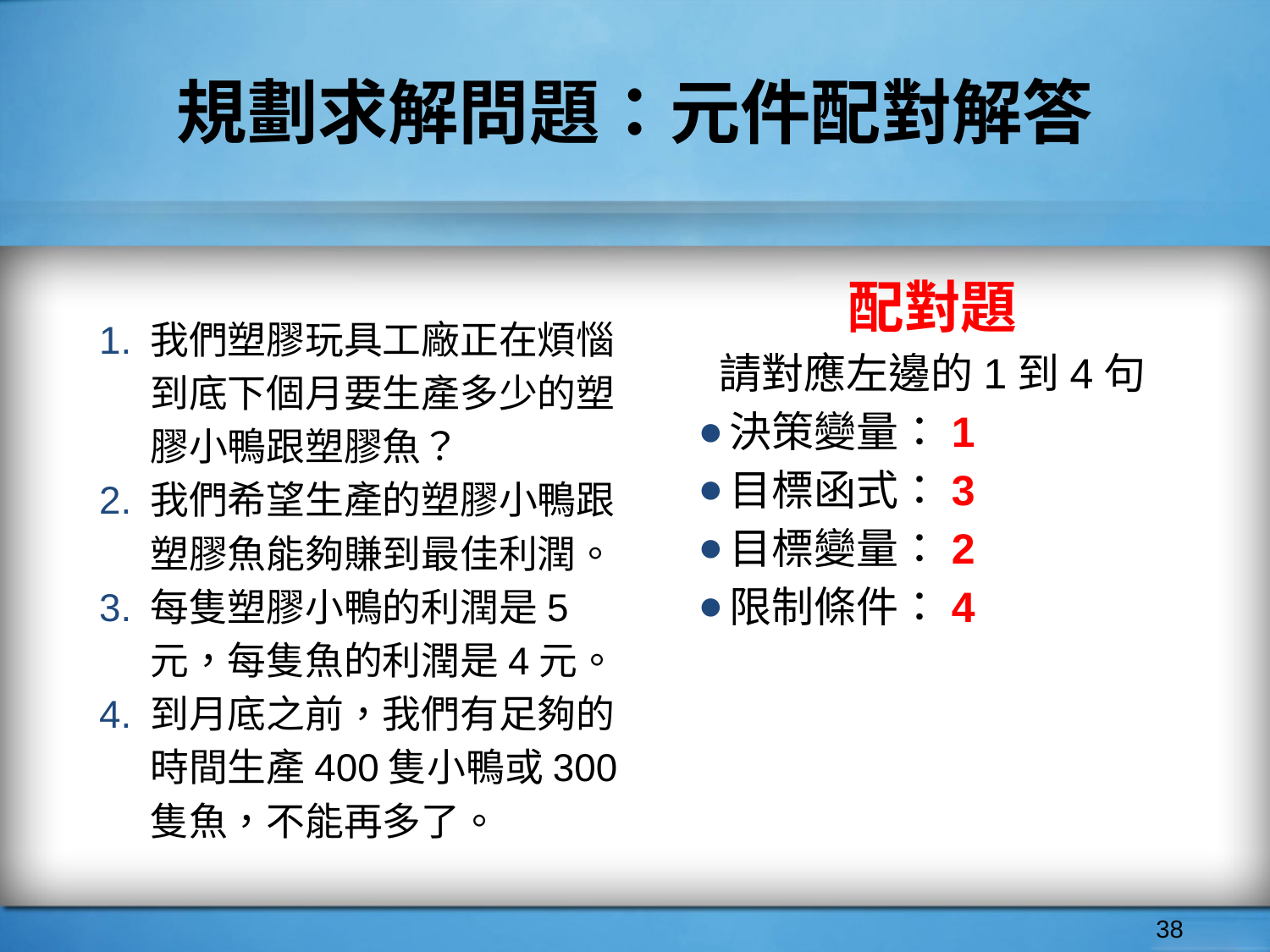

# 規劃求解問題：元件配對解答
我們塑膠玩具工廠正在煩惱到底下個月要生產多少的塑膠小鴨跟塑膠魚？
我們希望生產的塑膠小鴨跟塑膠魚能夠賺到最佳利潤。
每隻塑膠小鴨的利潤是5元，每隻魚的利潤是4元。
到月底之前，我們有足夠的時間生產400隻小鴨或300隻魚，不能再多了。
配對題
請對應左邊的1到4句
決策變量：1
目標函式：3
目標變量：2
限制條件：4
38